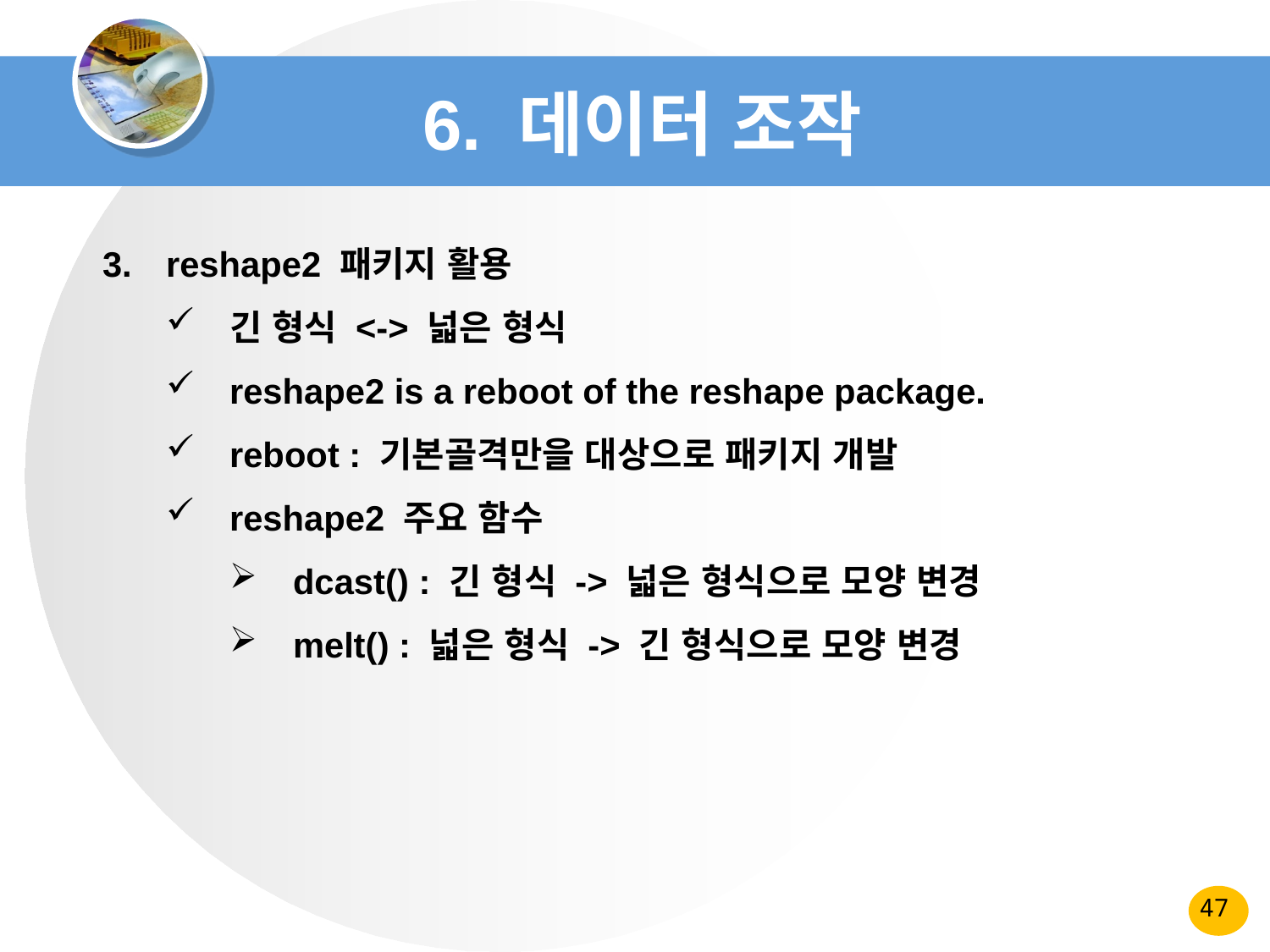

# 6. 데이터 조작
reshape2 패키지 활용
긴 형식 <-> 넓은 형식
reshape2 is a reboot of the reshape package.
reboot : 기본골격만을 대상으로 패키지 개발
reshape2 주요 함수
dcast() : 긴 형식 -> 넓은 형식으로 모양 변경
melt() : 넓은 형식 -> 긴 형식으로 모양 변경
47